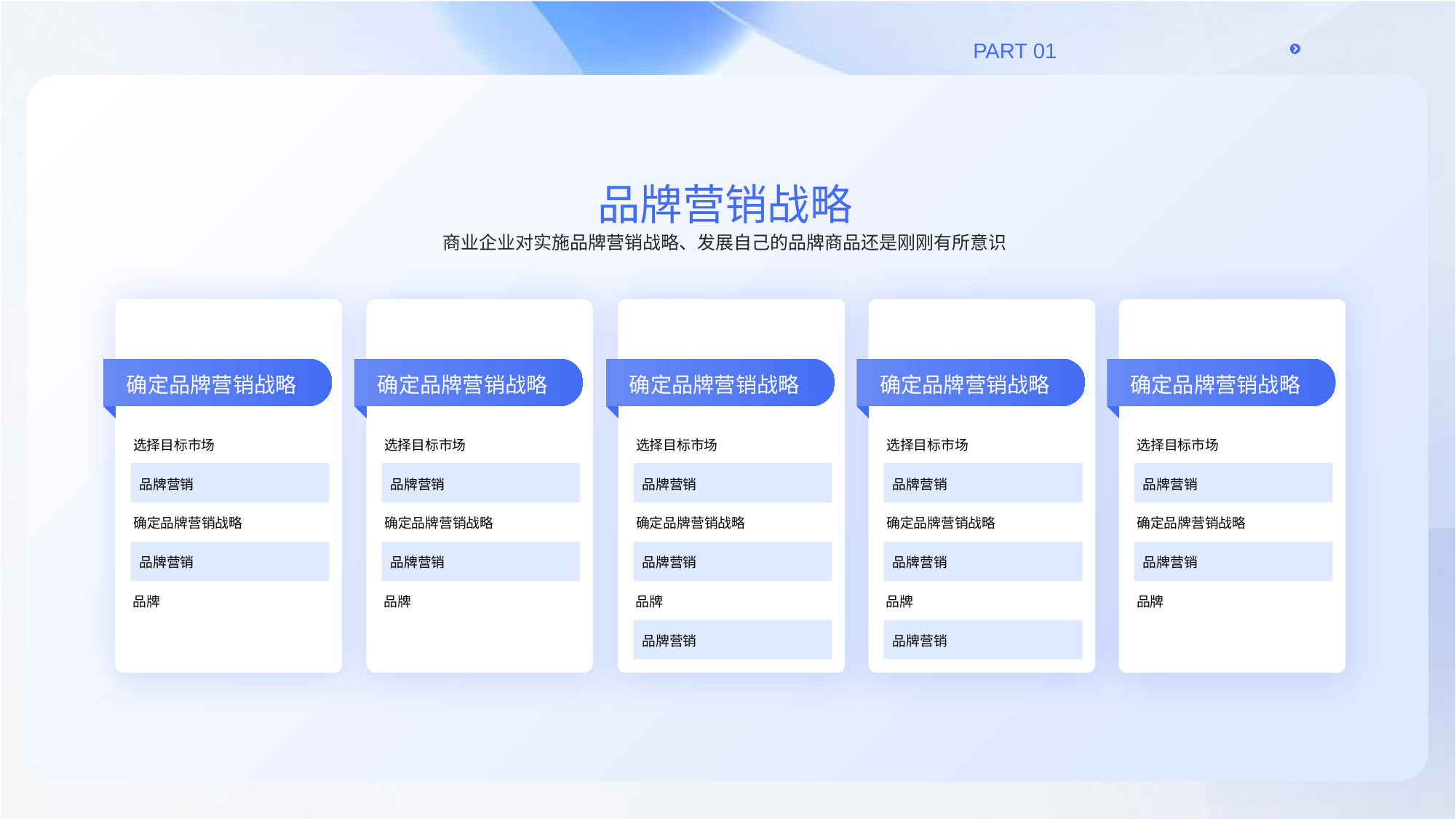

品牌营销战略
商业企业对实施品牌营销战略、发展自己的品牌商品还是刚刚有所意识

01
02
03
04
05

确定品牌营销战略
确定品牌营销战略
确定品牌营销战略
确定品牌营销战略
确定品牌营销战略

选择目标市场
选择目标市场
选择目标市场
选择目标市场
选择目标市场

品牌营销
品牌营销
品牌营销
品牌营销
品牌营销
确定品牌营销战略
确定品牌营销战略
确定品牌营销战略
确定品牌营销战略
确定品牌营销战略

品牌营销
品牌营销
品牌营销
品牌营销
品牌营销
品牌
品牌
品牌
品牌
品牌

品牌营销
品牌营销